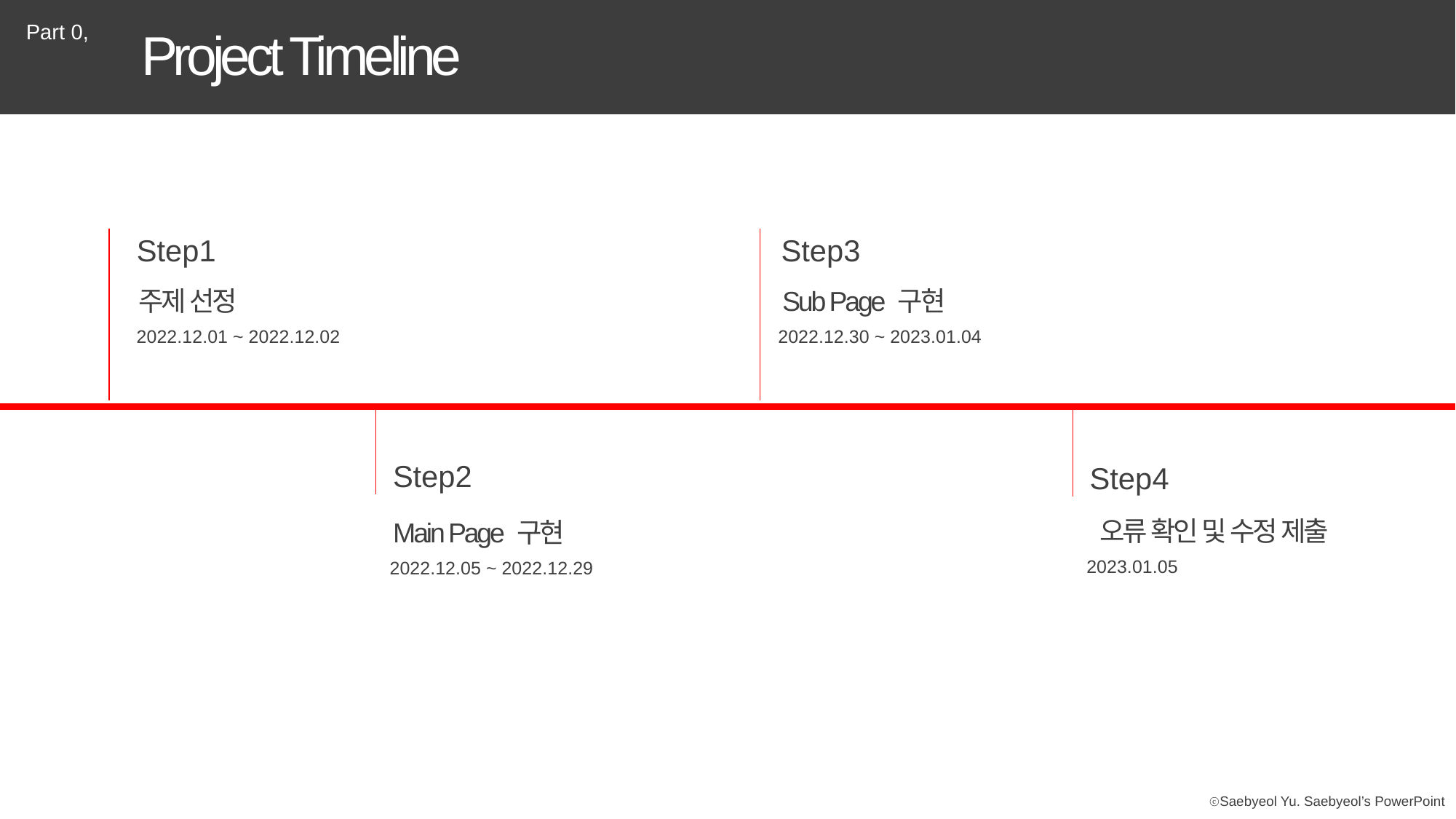

Part 0,
 Project Timeline
Step1
Step3
주제 선정
Sub Page 구현
2022.12.01 ~ 2022.12.02
2022.12.30 ~ 2023.01.04
Step2
Step4
오류 확인 및 수정 제출
Main Page 구현
2023.01.05
2022.12.05 ~ 2022.12.29